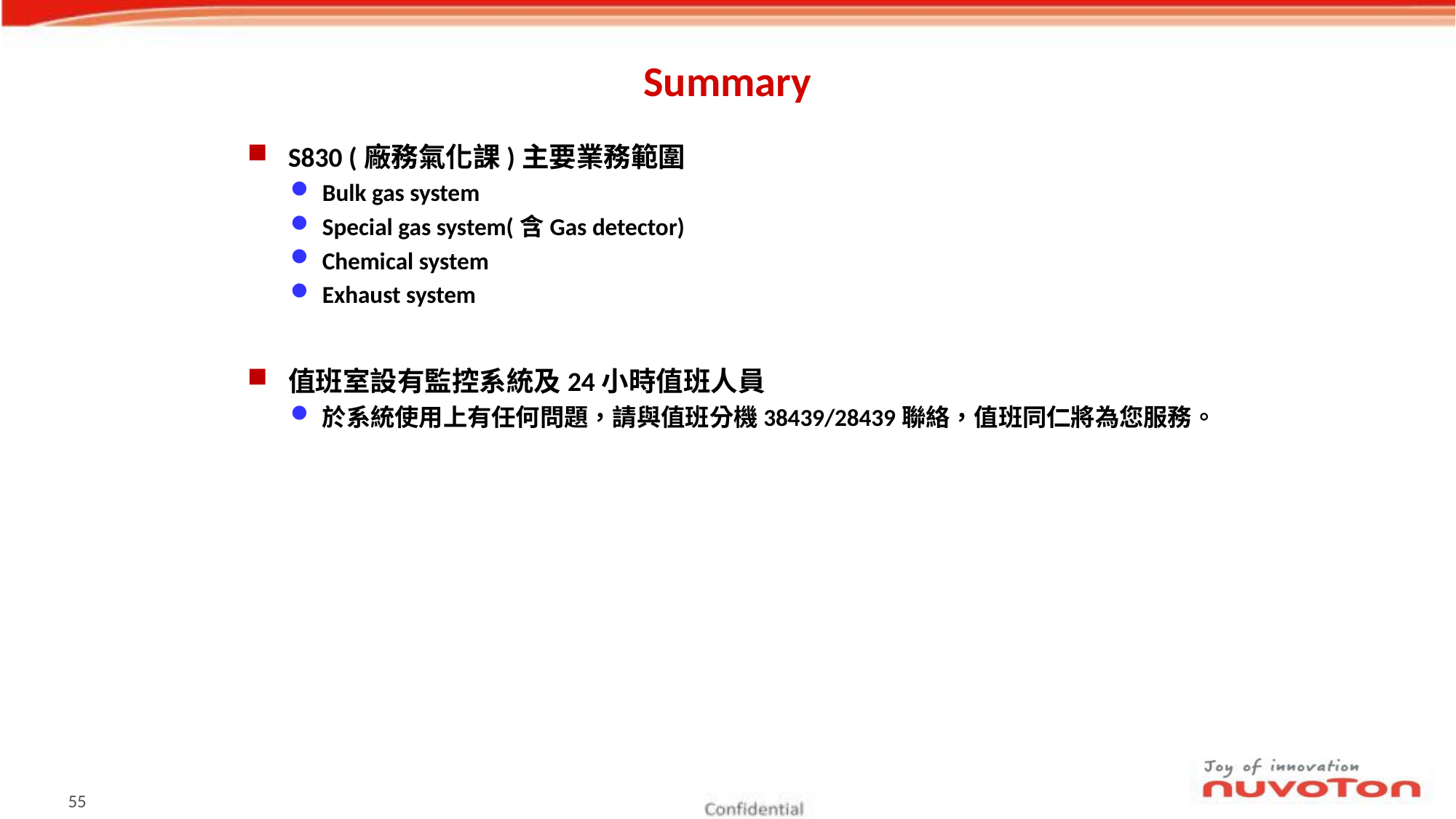

# Summary
S830 (廠務氣化課)主要業務範圍
Bulk gas system
Special gas system(含Gas detector)
Chemical system
Exhaust system

值班室設有監控系統及24小時值班人員
於系統使用上有任何問題，請與值班分機38439/28439聯絡，值班同仁將為您服務。
55